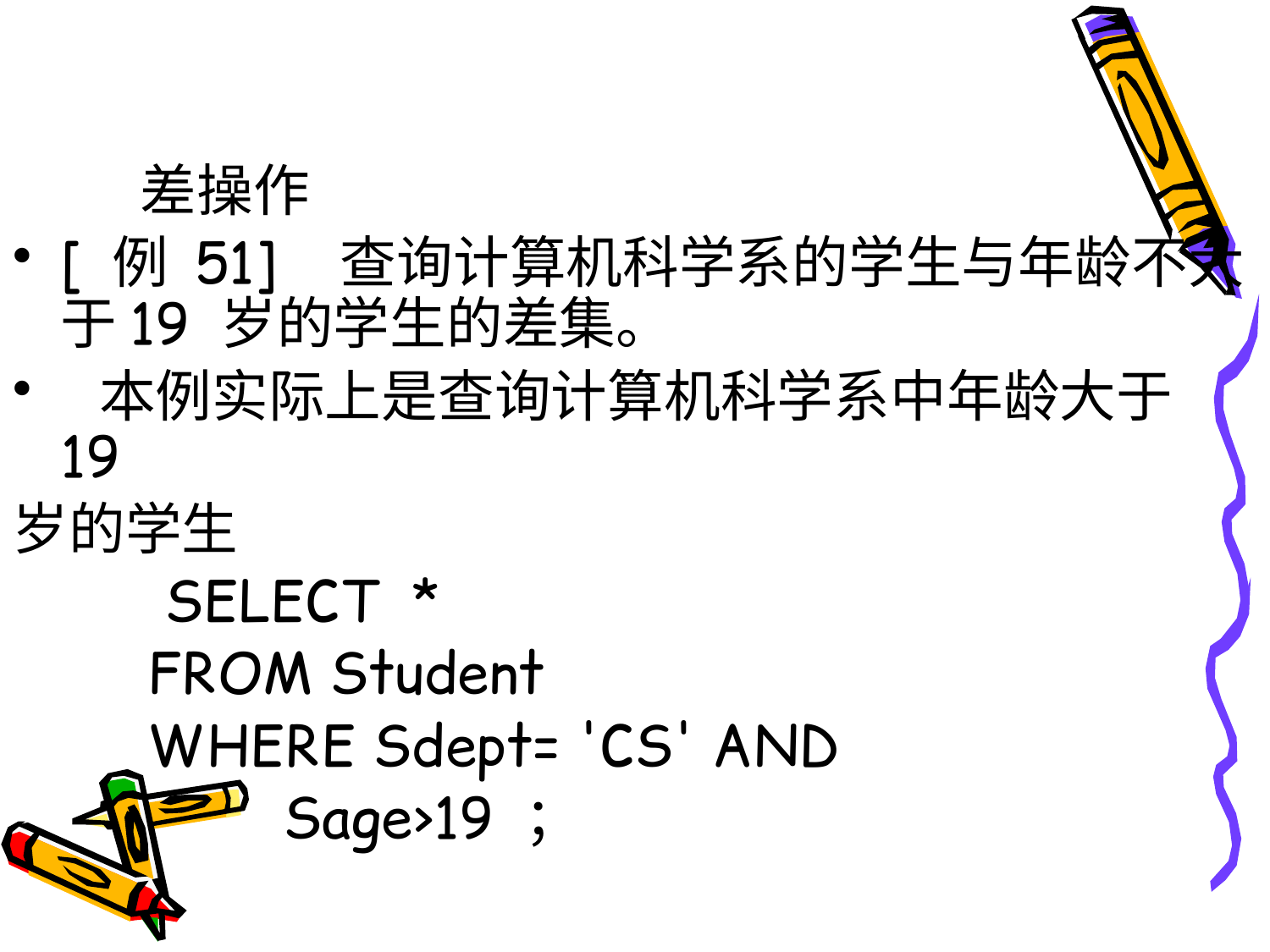

#
         差操作
[ 例 51]   查询计算机科学系的学生与年龄不大于19 岁的学生的差集。
  本例实际上是查询计算机科学系中年龄大于 19
岁的学生
         SELECT  *
        FROM Student
        WHERE Sdept= 'CS' AND
                Sage>19 ；